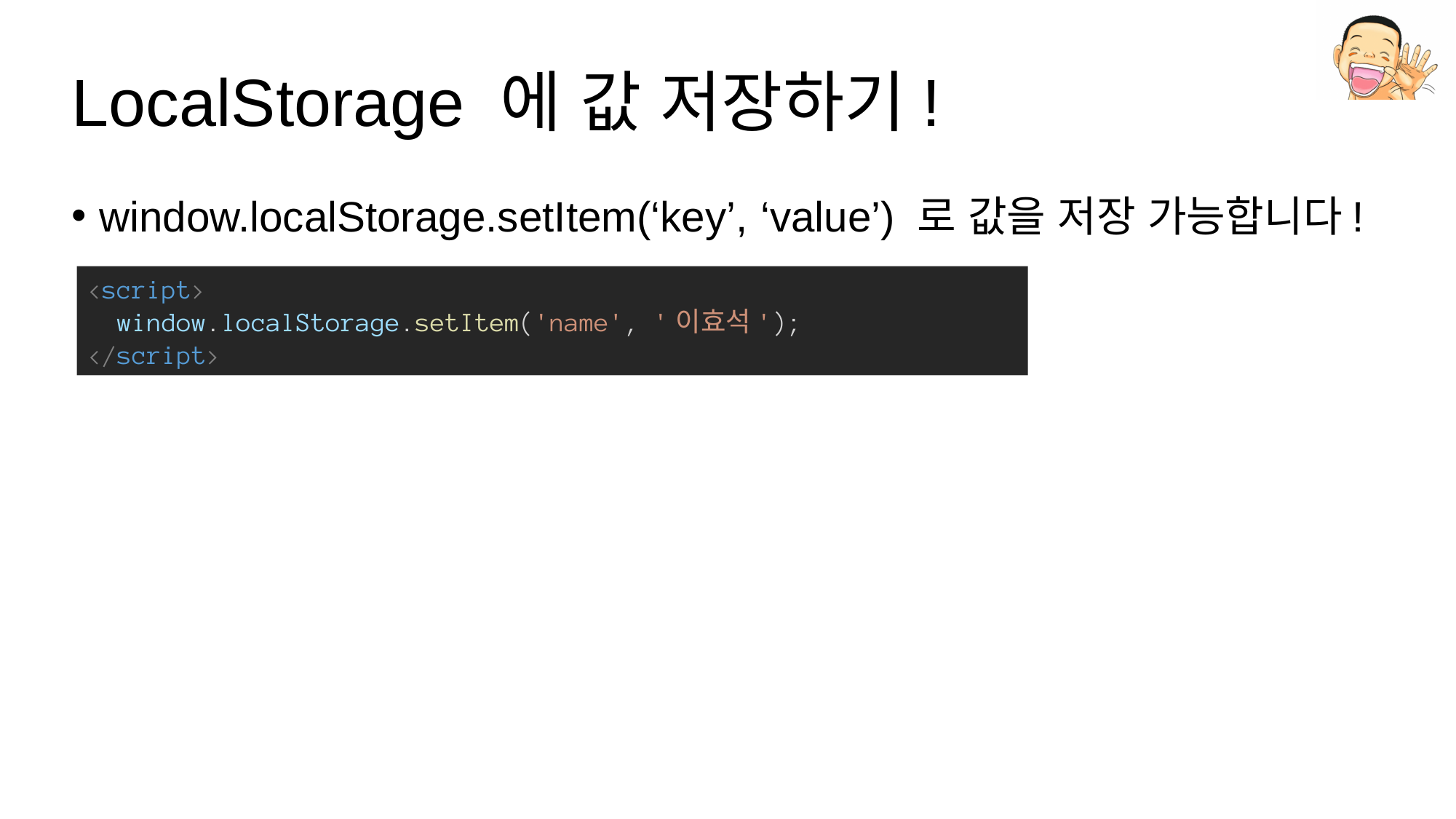

# LocalStorage 에 값 저장하기!
window.localStorage.setItem(‘key’, ‘value’) 로 값을 저장 가능합니다!
<script>
  window.localStorage.setItem('name', '이효석');
</script>